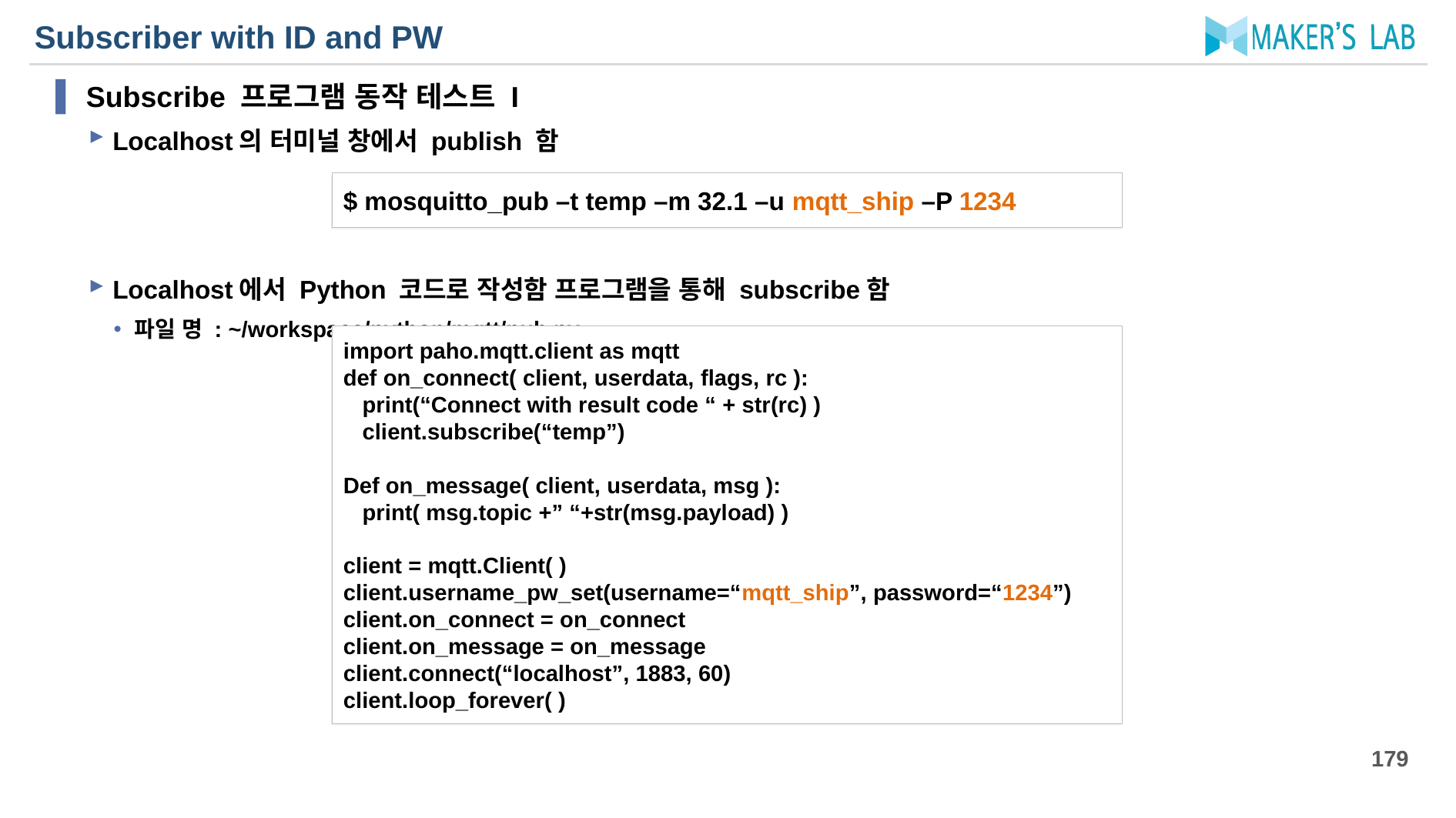

# Subscriber with ID and PW
Subscribe 프로그램 동작 테스트 I
Localhost의 터미널 창에서 publish 함

Localhost에서 Python 코드로 작성함 프로그램을 통해 subscribe함
파일 명 : ~/workspace/python/mqtt/pub.py
$ mosquitto_pub –t temp –m 32.1 –u mqtt_ship –P 1234
import paho.mqtt.client as mqtt
def on_connect( client, userdata, flags, rc ):
   print(“Connect with result code “ + str(rc) )
   client.subscribe(“temp”)

Def on_message( client, userdata, msg ):
   print( msg.topic +” “+str(msg.payload) )

client = mqtt.Client( )
client.username_pw_set(username=“mqtt_ship”, password=“1234”)
client.on_connect = on_connect
client.on_message = on_message
client.connect(“localhost”, 1883, 60)
client.loop_forever( )
179